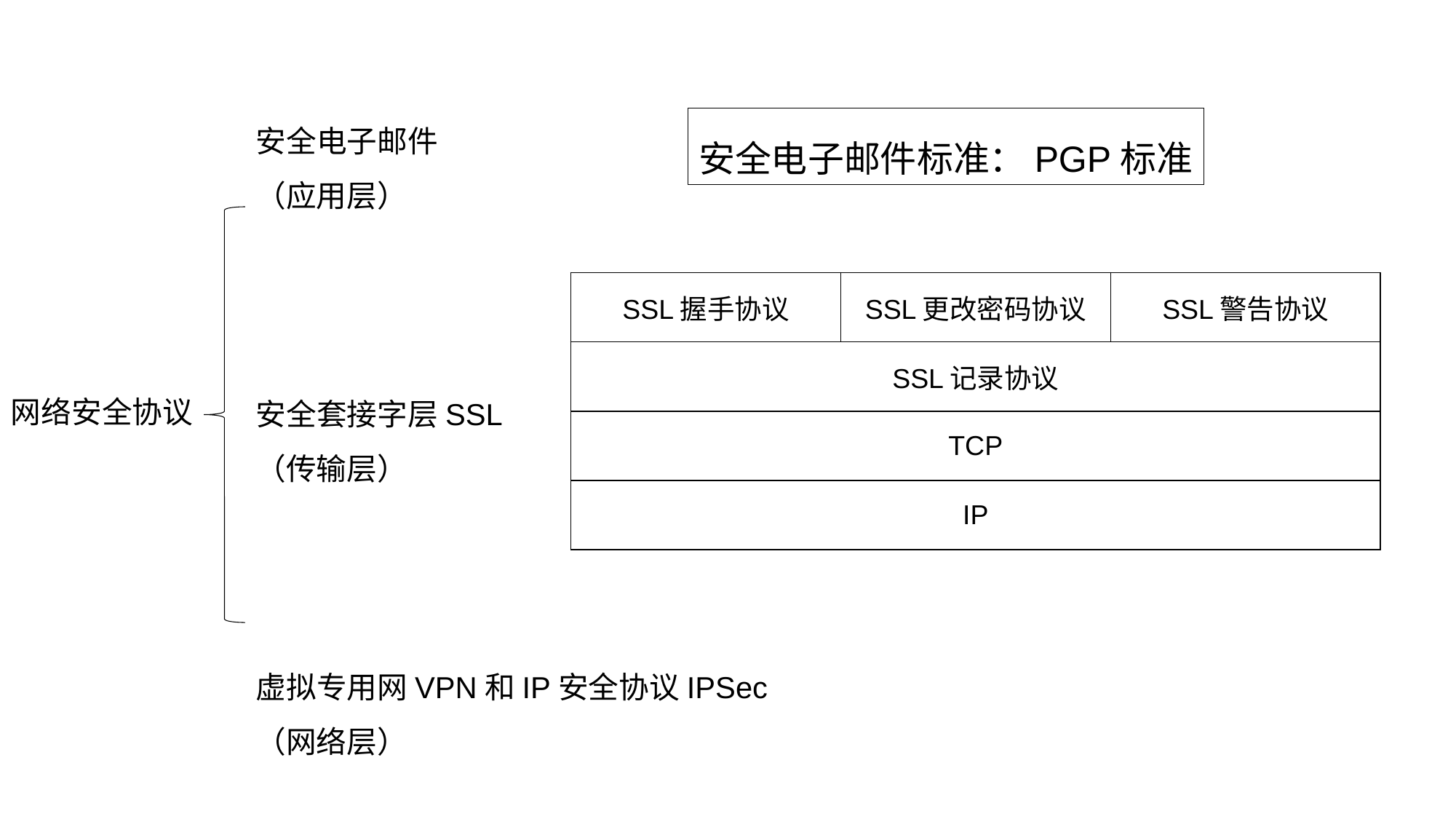

安全电子邮件
（应用层）

安全套接字层SSL
（传输层）

虚拟专用网VPN和IP安全协议IPSec
（网络层）
安全电子邮件标准：PGP标准

| SSL握手协议 | SSL更改密码协议 | SSL警告协议 |
| --- | --- | --- |
| SSL记录协议 |  |  |
| TCP |  |  |
| IP |  |  |
网络安全协议